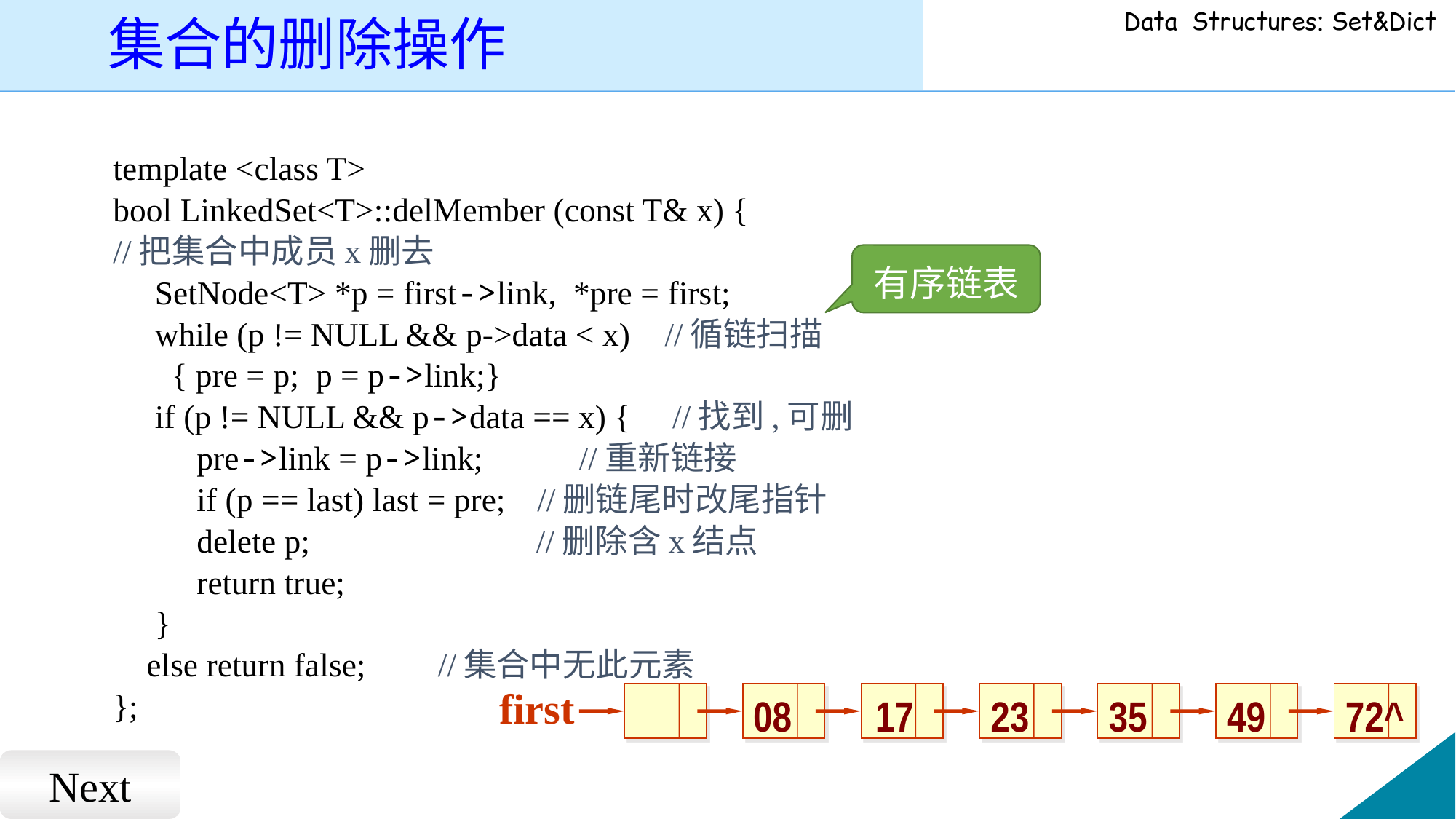

# 集合的删除操作

template <class T>
bool LinkedSet<T>::delMember (const T& x) {
//把集合中成员x删去
     SetNode<T> *p = first->link,  *pre = first;
     while (p != NULL && p->data < x)    //循链扫描
       { pre = p;  p = p->link;}
     if (p != NULL && p->data == x) {     //找到,可删
          pre->link = p->link;   		     //重新链接
          if (p == last) last = pre;	//删链尾时改尾指针
          delete p;                           //删除含x结点
          return true;
     }
    else return false;		//集合中无此元素
};
有序链表
first

08

17

23

35

49

72^

Next